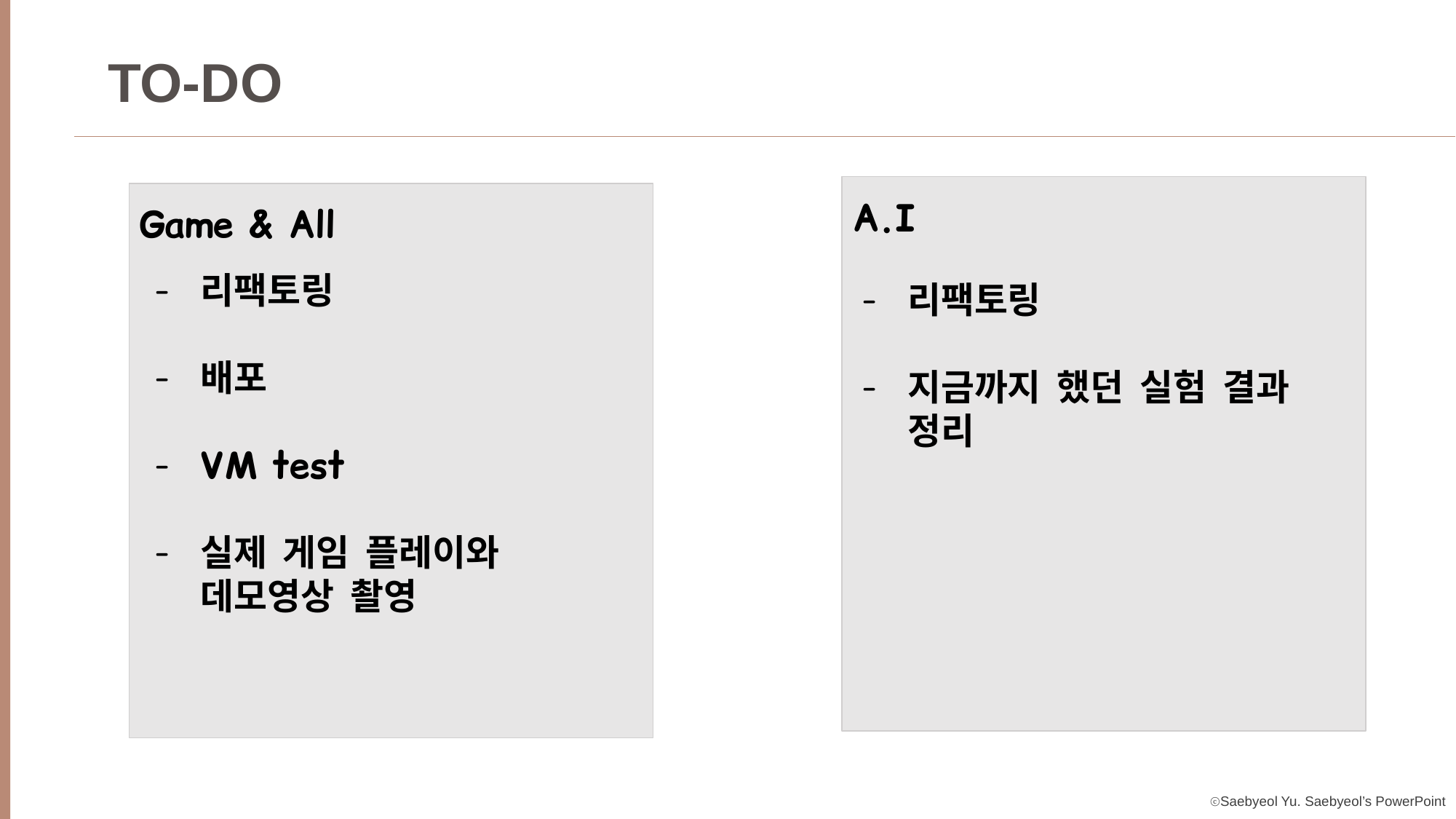

TO-DO

A.I
Game & All
리팩토링

배포

VM test

실제 게임 플레이와 데모영상 촬영
리팩토링

지금까지 했던 실험 결과 정리